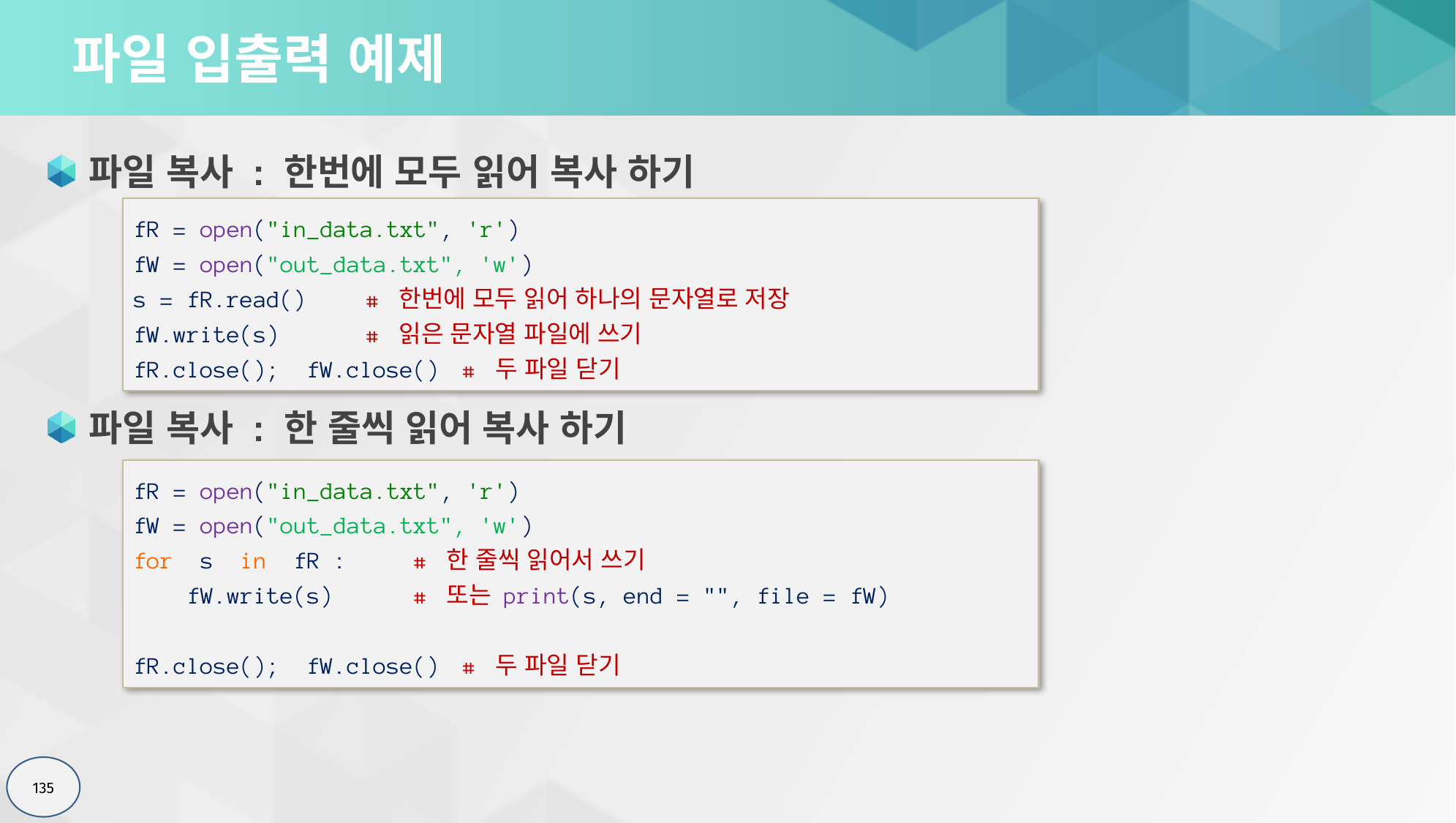

# 파일 입출력 예제
파일 복사 : 한번에 모두 읽어 복사 하기

파일 복사 : 한 줄씩 읽어 복사 하기

fR = open("in_data.txt", 'r')
fW = open("out_data.txt", 'w')
s = fR.read()	 # 한번에 모두 읽어 하나의 문자열로 저장
fW.write(s)	 # 읽은 문자열 파일에 쓰기
fR.close();  fW.close()	# 두 파일 닫기
fR = open("in_data.txt", 'r')
fW = open("out_data.txt", 'w')
for  s  in  fR :     # 한 줄씩 읽어서 쓰기
    fW.write(s)      # 또는 print(s, end = "", file = fW)

fR.close();  fW.close()	# 두 파일 닫기